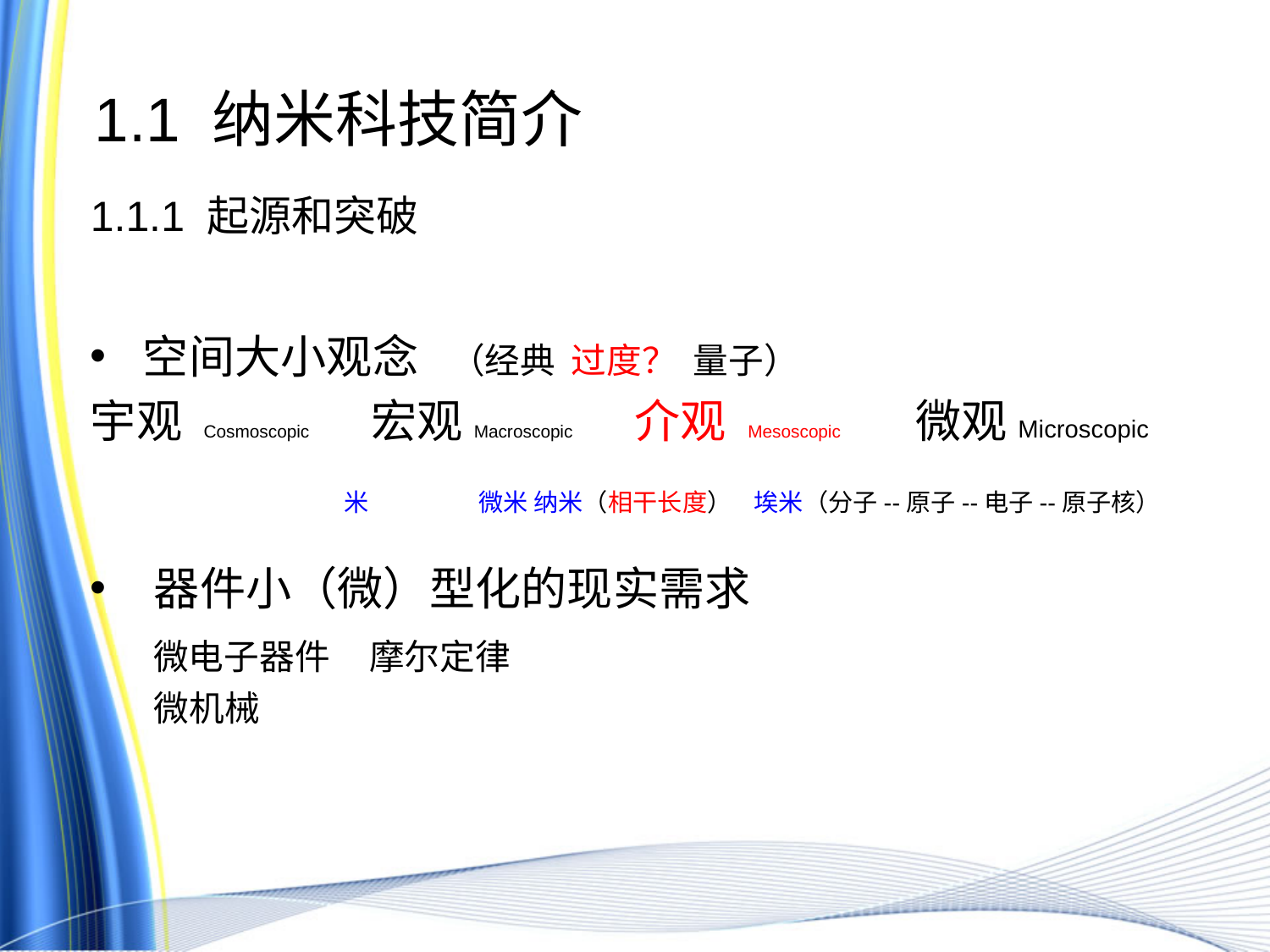

# 1.1 纳米科技简介
1.1.1 起源和突破

空间大小观念   （经典  过度？  量子）
宇观 Cosmoscopic    宏观Macroscopic    介观 Mesoscopic     微观Microscopic

                                             米                    微米 纳米（相干长度）    埃米（分子--原子--电子--原子核）

器件小（微）型化的现实需求
     微电子器件     摩尔定律
       微机械